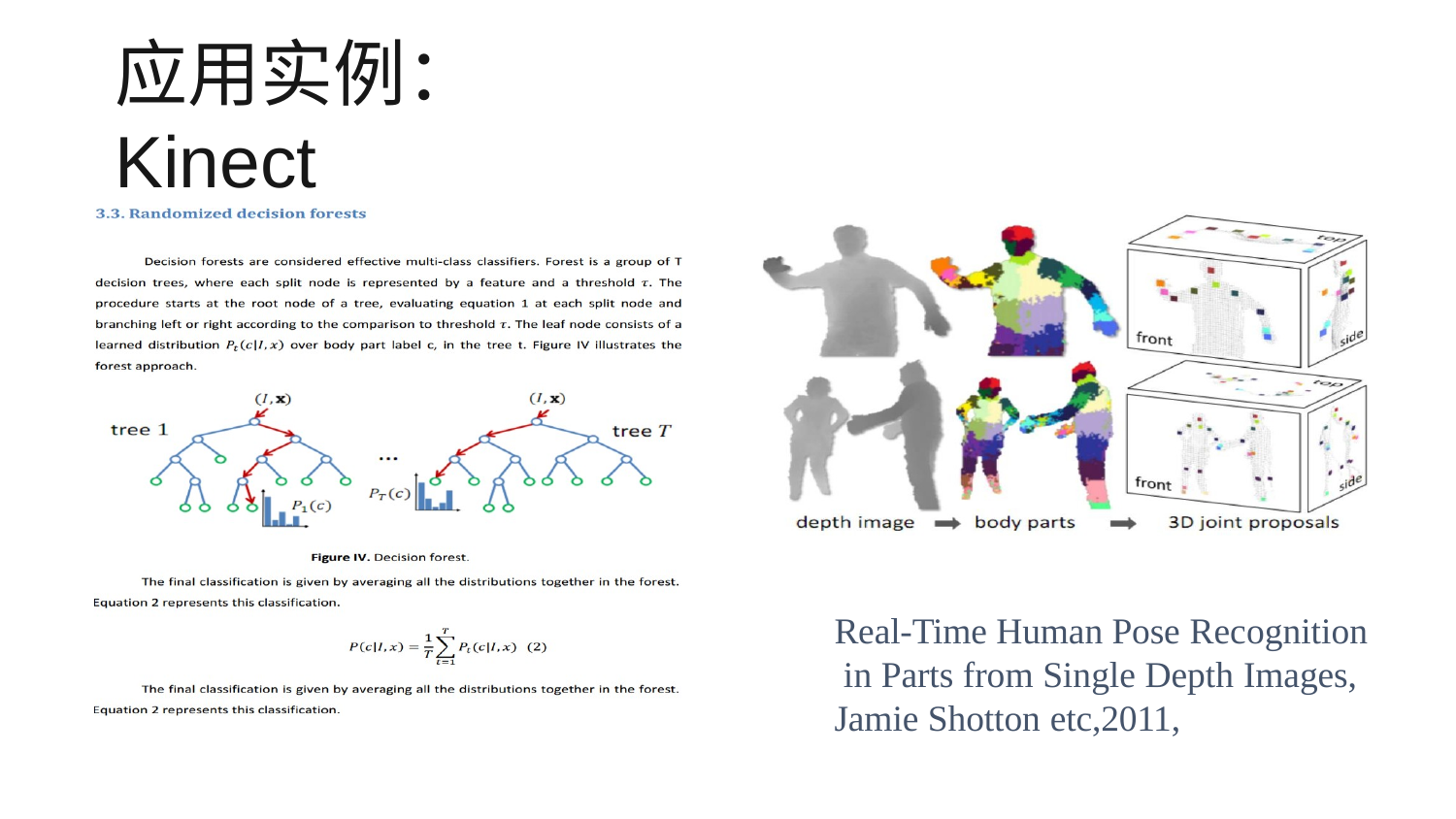

# 应用实例：Kinect

Real-Time Human Pose Recognition  in Parts from Single Depth Images,  Jamie Shotton etc,2011,